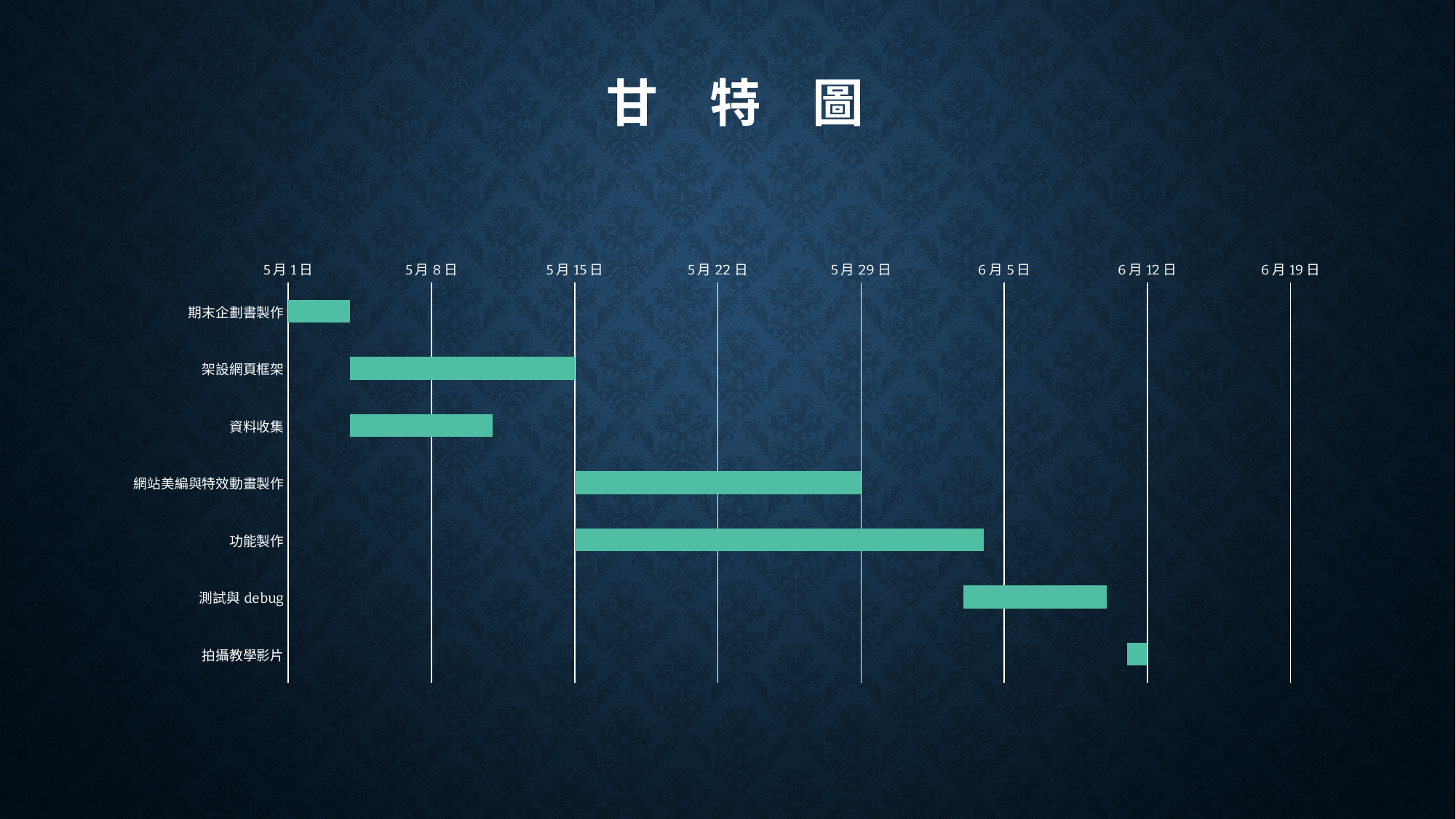

# 甘　特　圖

### Chart

| Category |  |  |
|---|---|---|
| 期末企劃書製作 | 45047.0 | 3.0 |
| 架設網頁框架 | 45050.0 | 11.0 |
| 資料收集 | 45050.0 | 7.0 |
| 網站美編與特效動畫製作 | 45061.0 | 14.0 |
| 功能製作 | 45061.0 | 20.0 |
| 測試與debug | 45080.0 | 7.0 |
| 拍攝教學影片 | 45088.0 | 1.0 |